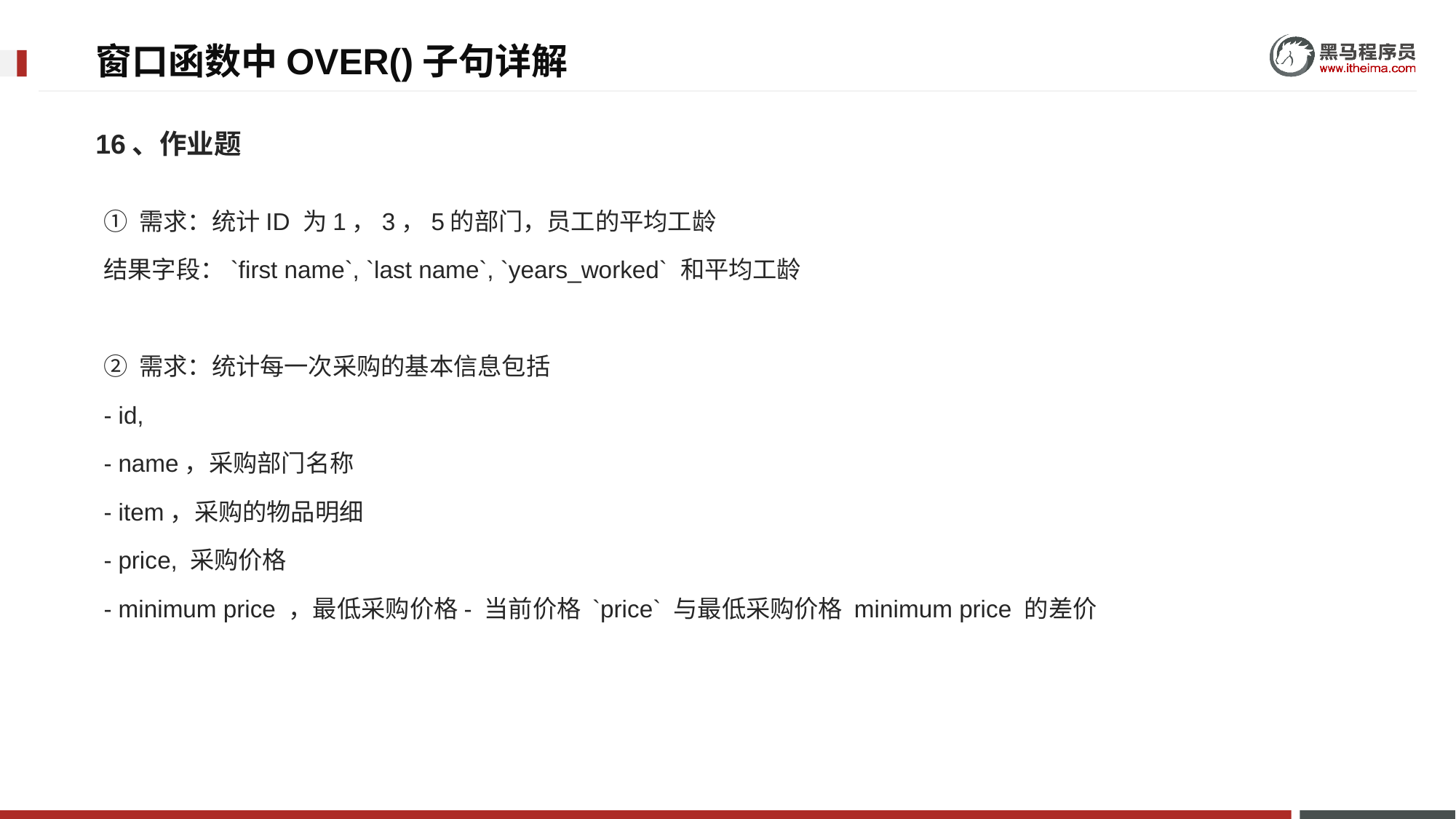

# 窗口函数中OVER()子句详解
16、作业题
① 需求：统计ID 为1，3，5的部门，员工的平均工龄
结果字段：`first name`, `last name`, `years_worked` 和平均工龄

② 需求：统计每一次采购的基本信息包括
- id,
- name，采购部门名称
- item，采购的物品明细
- price, 采购价格
- minimum price ，最低采购价格- 当前价格 `price` 与最低采购价格 minimum price 的差价